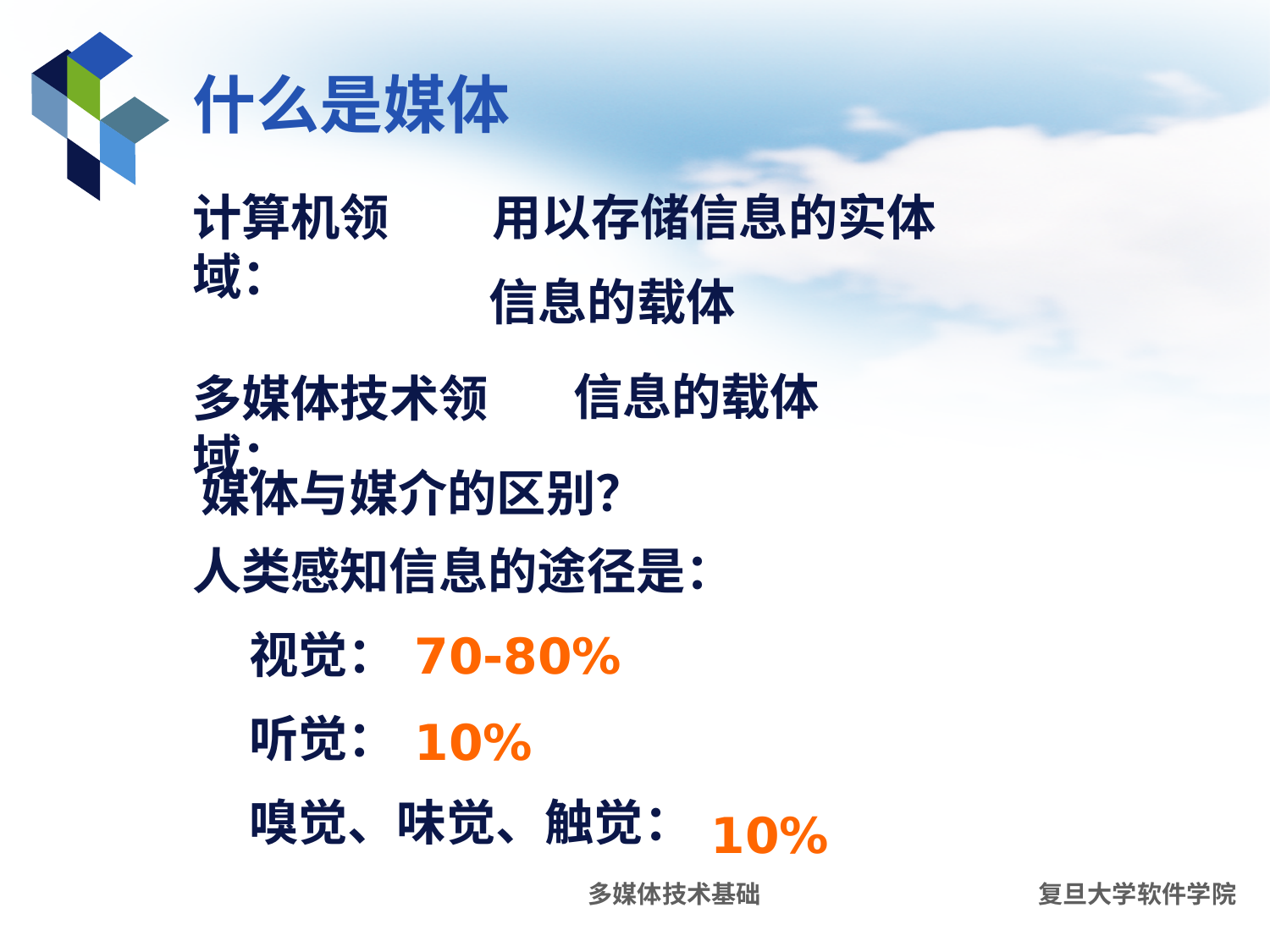

# 什么是媒体
计算机领域：
用以存储信息的实体
信息的载体
信息的载体
多媒体技术领域：
媒体与媒介的区别？
人类感知信息的途径是：
    视觉：
    听觉：
    嗅觉、味觉、触觉：
70-80%
10%
10%
多媒体技术基础